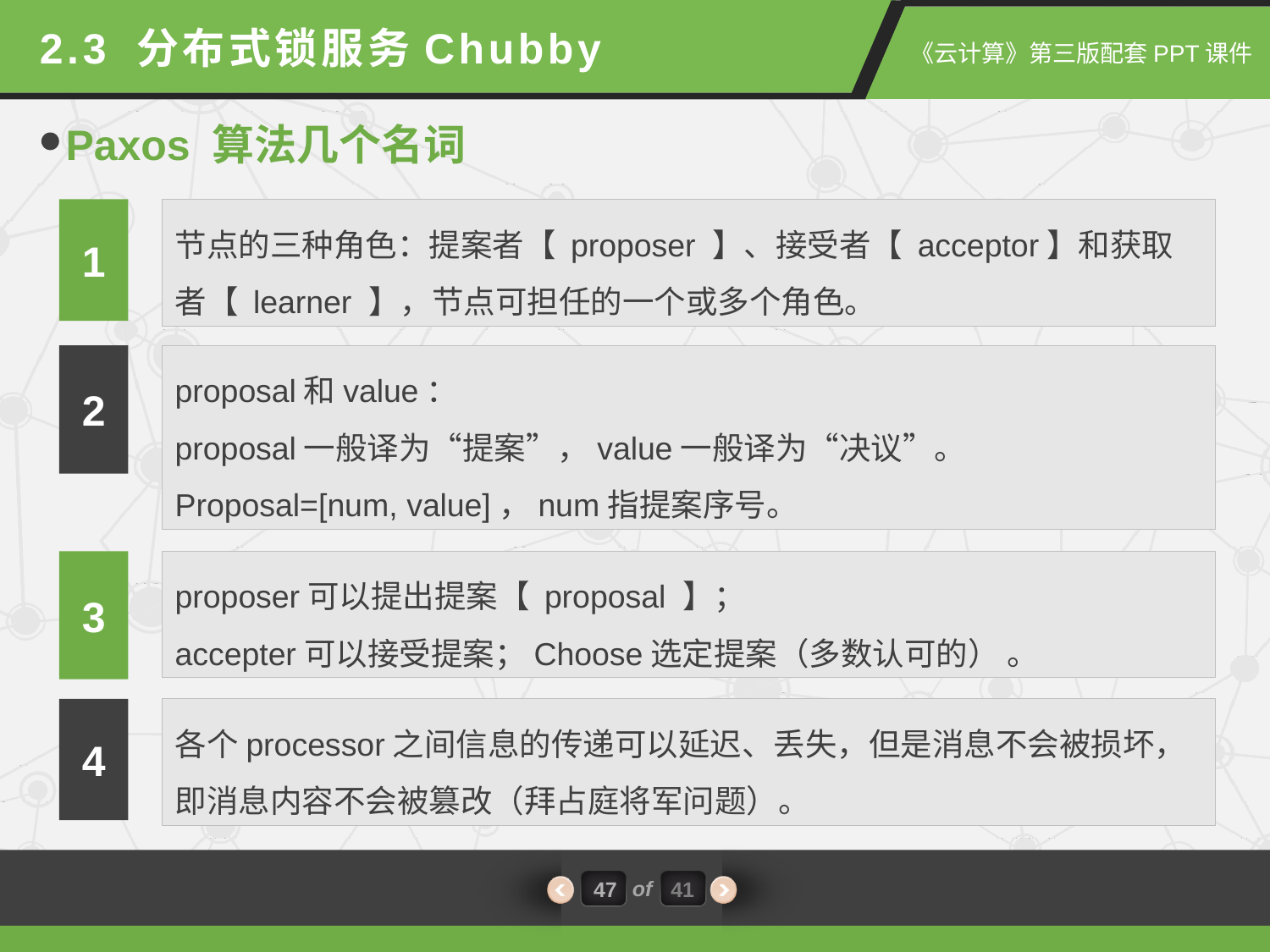

2.3 分布式锁服务Chubby
Paxos 算法几个名词

1
节点的三种角色：提案者【 proposer 】、接受者【 acceptor】和获取者【 learner 】，节点可担任的一个或多个角色。
2
proposal和value：
proposal一般译为“提案”，value一般译为“决议”。 Proposal=[num, value]，num指提案序号。
3
proposer可以提出提案【 proposal 】；
accepter可以接受提案；Choose选定提案（多数认可的） 。
4
各个processor之间信息的传递可以延迟、丢失，但是消息不会被损坏，即消息内容不会被篡改（拜占庭将军问题）。
47